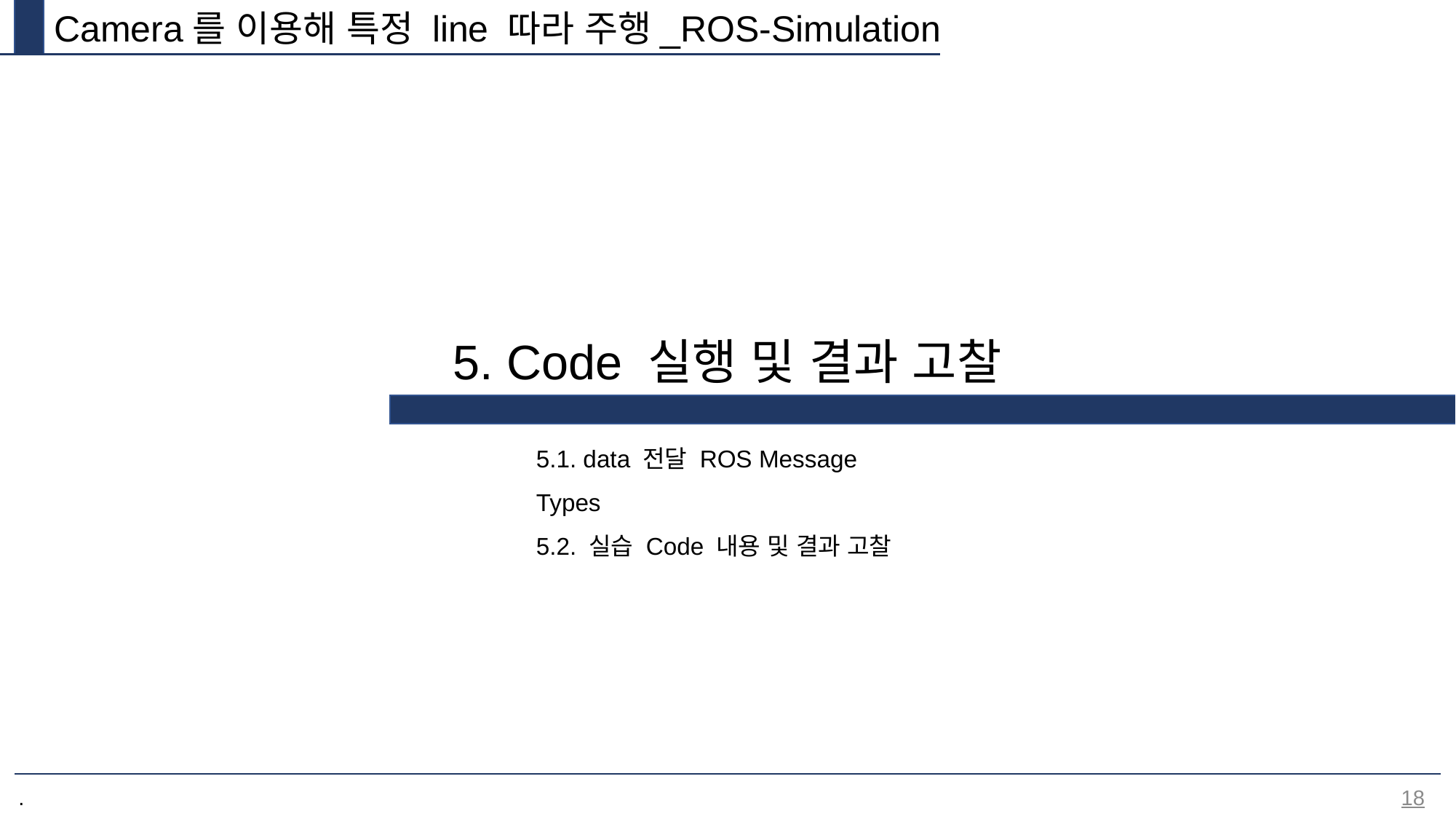

Camera를 이용해 특정 line 따라 주행_ROS-Simulation
5. Code 실행 및 결과 고찰

5.1. data 전달 ROS Message Types
5.2. 실습 Code 내용 및 결과 고찰
18
.